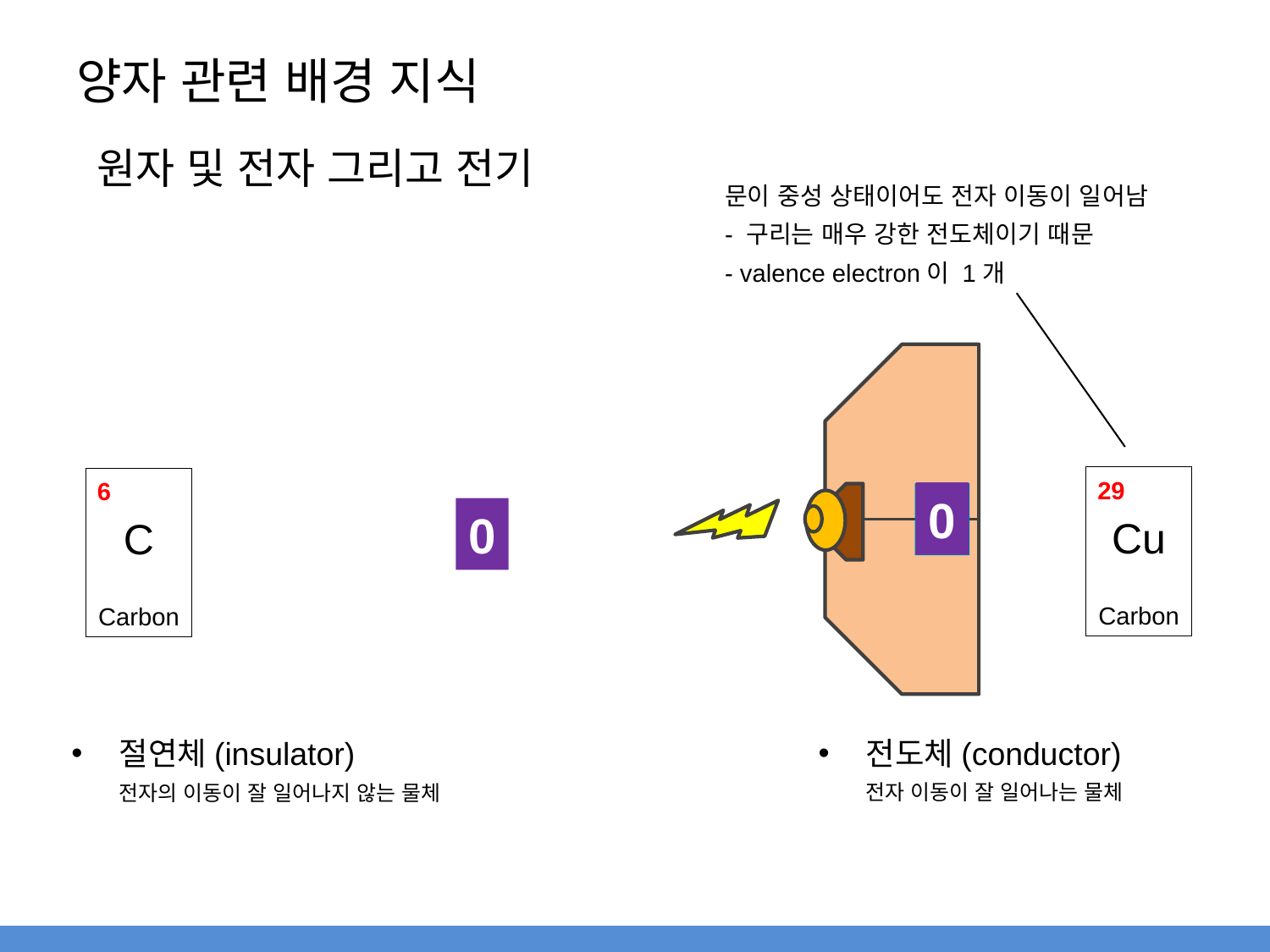

# 양자 관련 배경 지식
원자 및 전자 그리고 전기
문이 중성 상태이어도 전자 이동이 일어남
- 구리는 매우 강한 전도체이기 때문
- valence electron이 1개

+

Cu

Carbon
29

C

Carbon
6
0
-
0

0
절연체(insulator)
전자의 이동이 잘 일어나지 않는 물체
전도체(conductor)
전자 이동이 잘 일어나는 물체